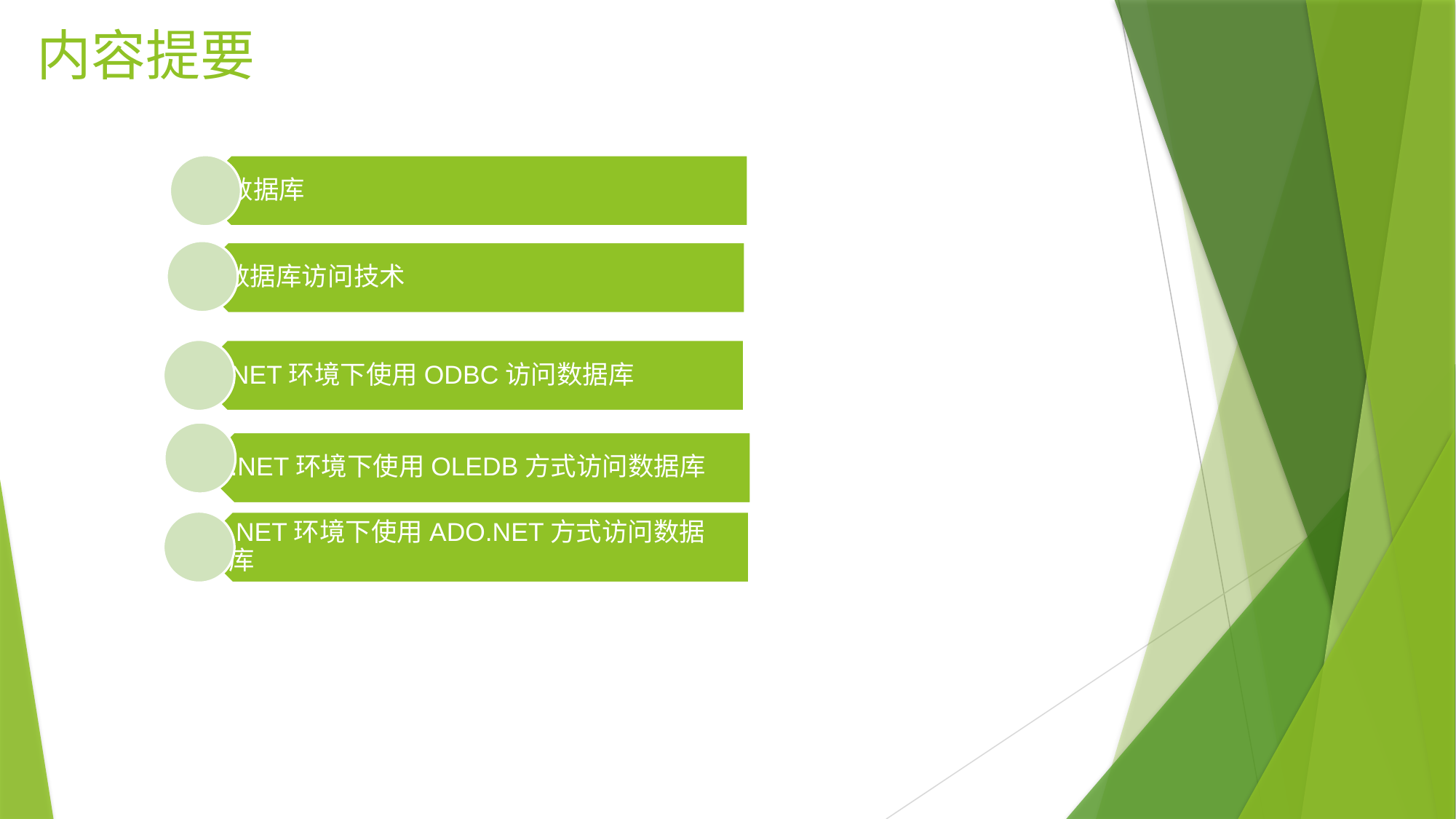

# 内容提要
数据库
数据库访问技术
.NET环境下使用ODBC访问数据库
.NET环境下使用OLEDB方式访问数据库
.NET环境下使用ADO.NET方式访问数据库